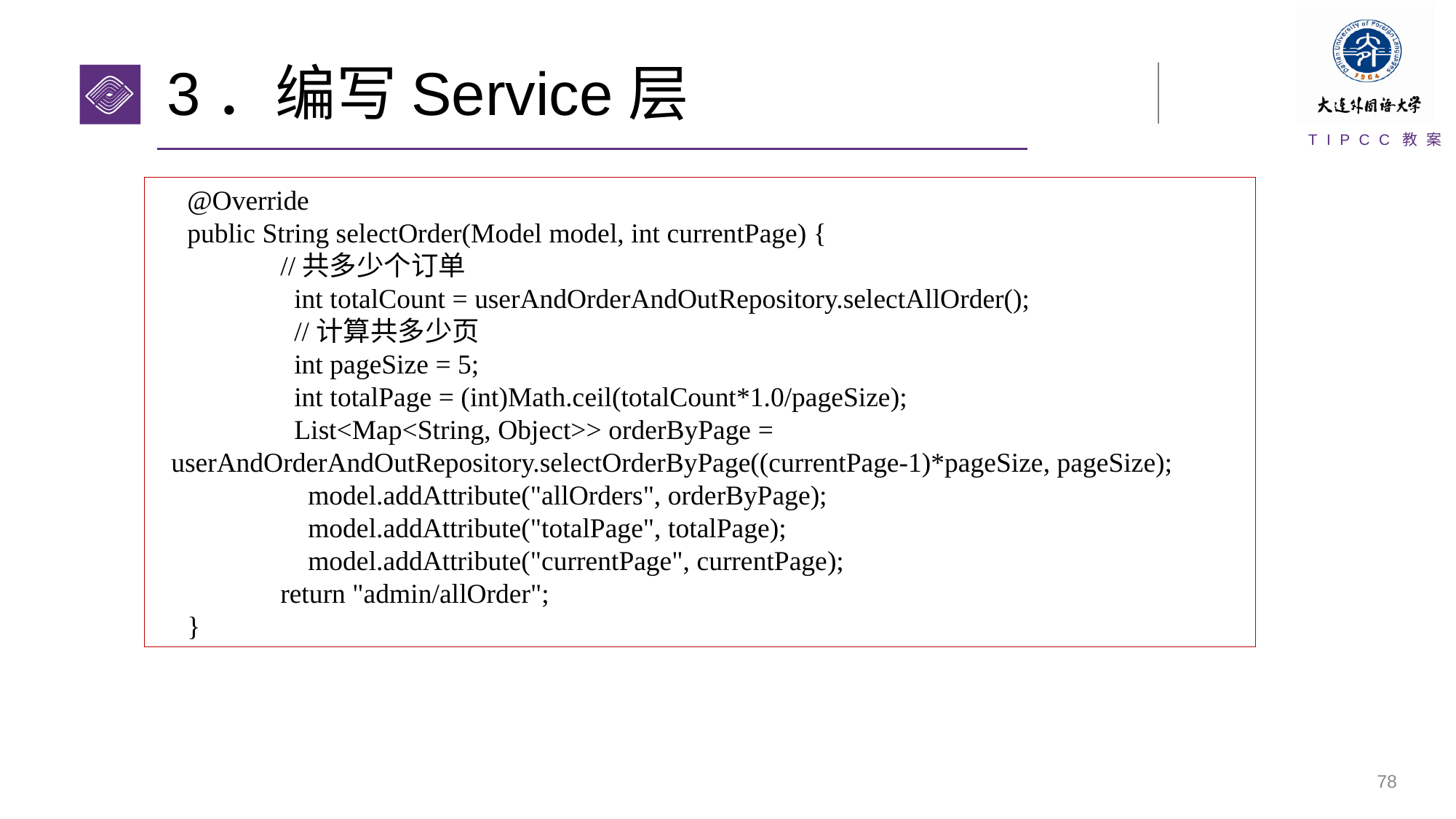

# 3．编写Service层
@Override
public String selectOrder(Model model, int currentPage) {
	//共多少个订单
	  int totalCount = userAndOrderAndOutRepository.selectAllOrder();
	  //计算共多少页
	  int pageSize = 5;
	  int totalPage = (int)Math.ceil(totalCount*1.0/pageSize);
	  List<Map<String, Object>> orderByPage = userAndOrderAndOutRepository.selectOrderByPage((currentPage-1)*pageSize, pageSize);
	    model.addAttribute("allOrders", orderByPage);
	    model.addAttribute("totalPage", totalPage);
	    model.addAttribute("currentPage", currentPage);
	return "admin/allOrder";
}
78